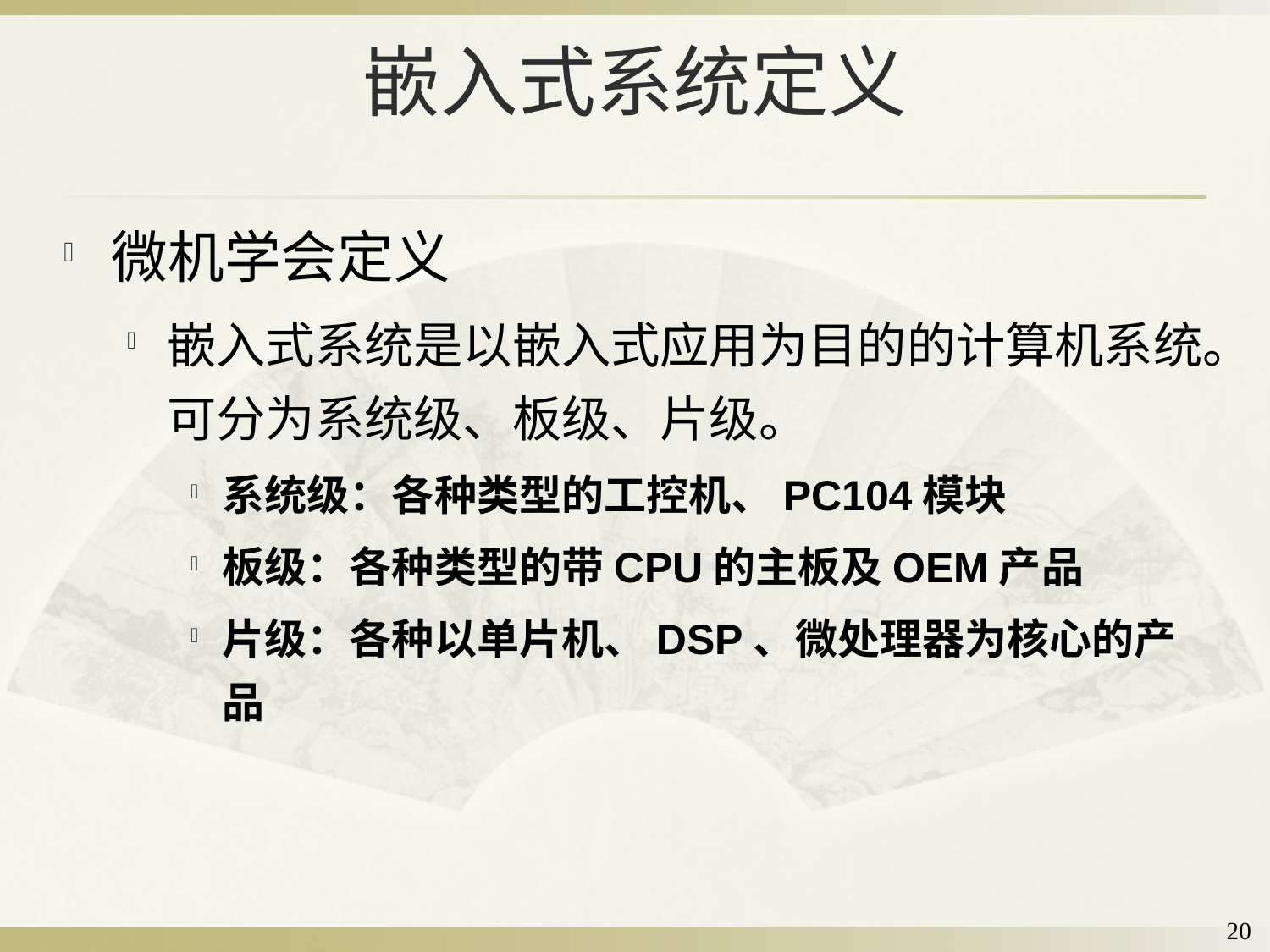

# 嵌入式系统定义
微机学会定义
嵌入式系统是以嵌入式应用为目的的计算机系统。可分为系统级、板级、片级。
系统级：各种类型的工控机、PC104模块
板级：各种类型的带CPU的主板及OEM产品
片级：各种以单片机、DSP、微处理器为核心的产品